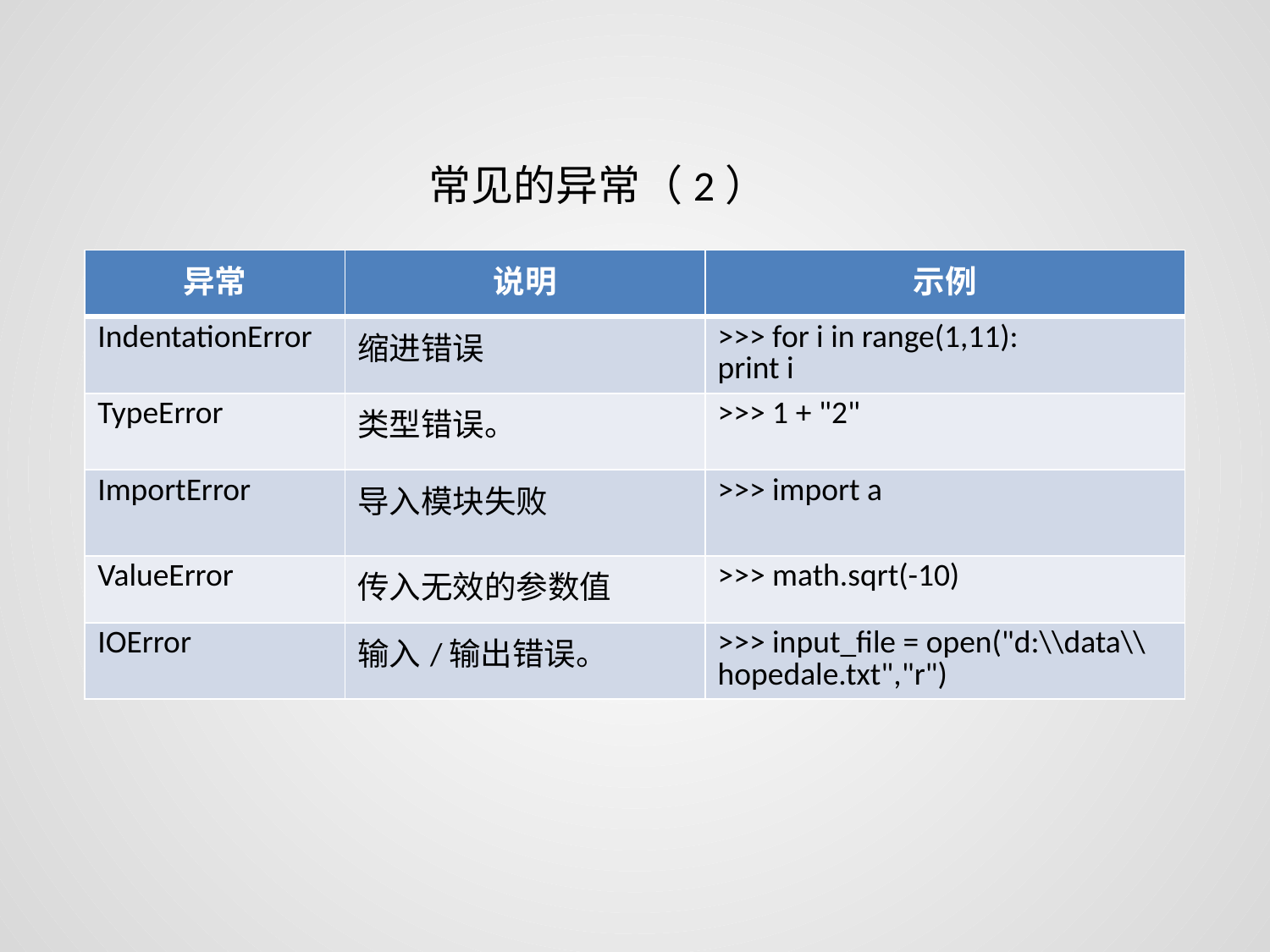

常见的异常（2）
| 异常 | 说明 | 示例 |
| --- | --- | --- |
| IndentationError | 缩进错误 | >>> for i in range(1,11): print i |
| TypeError | 类型错误。 | >>> 1 + "2" |
| ImportError | 导入模块失败 | >>> import a |
| ValueError | 传入无效的参数值 | >>> math.sqrt(-10) |
| IOError | 输入/输出错误。 | >>> input\_file = open("d:\\data\\hopedale.txt","r") |